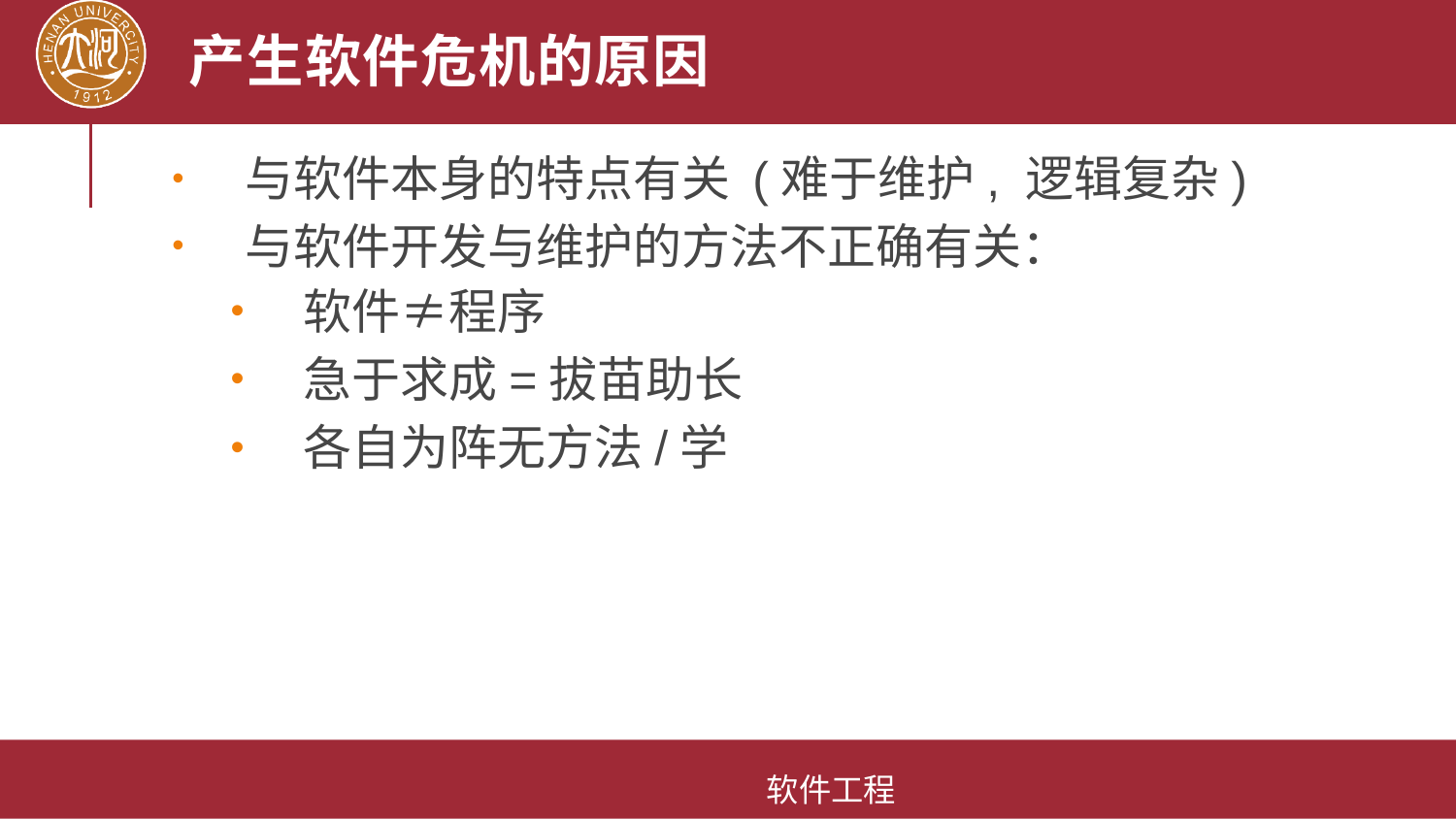

# 产生软件危机的原因
与软件本身的特点有关 (难于维护, 逻辑复杂)
与软件开发与维护的方法不正确有关：
软件≠程序
急于求成=拔苗助长
各自为阵无方法/学

软件工程
14